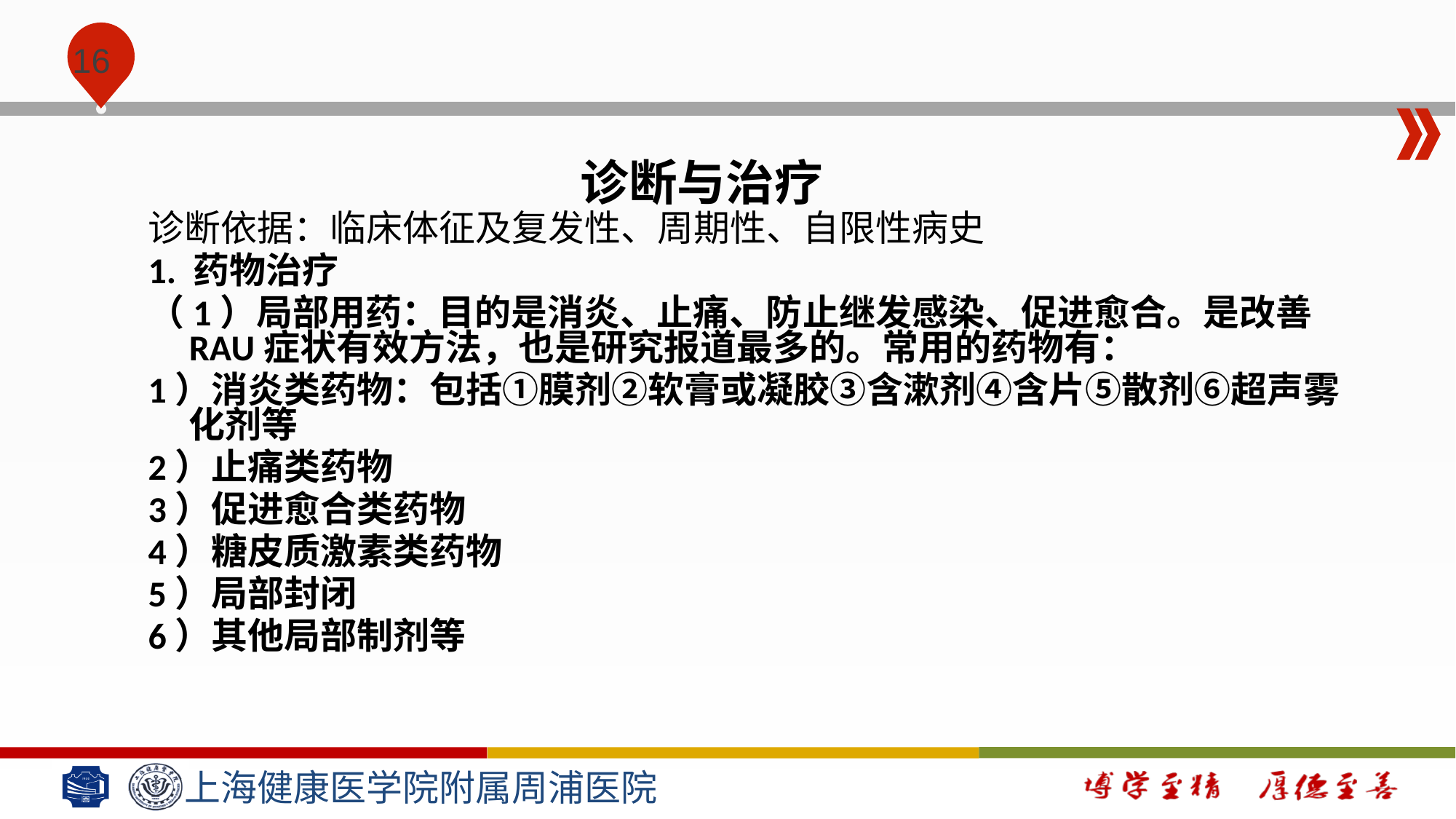

#
诊断与治疗
诊断依据：临床体征及复发性、周期性、自限性病史
1. 药物治疗
（1）局部用药：目的是消炎、止痛、防止继发感染、促进愈合。是改善RAU症状有效方法，也是研究报道最多的。常用的药物有：
1）消炎类药物：包括①膜剂②软膏或凝胶③含漱剂④含片⑤散剂⑥超声雾化剂等
2）止痛类药物
3）促进愈合类药物
4）糖皮质激素类药物
5）局部封闭
6）其他局部制剂等